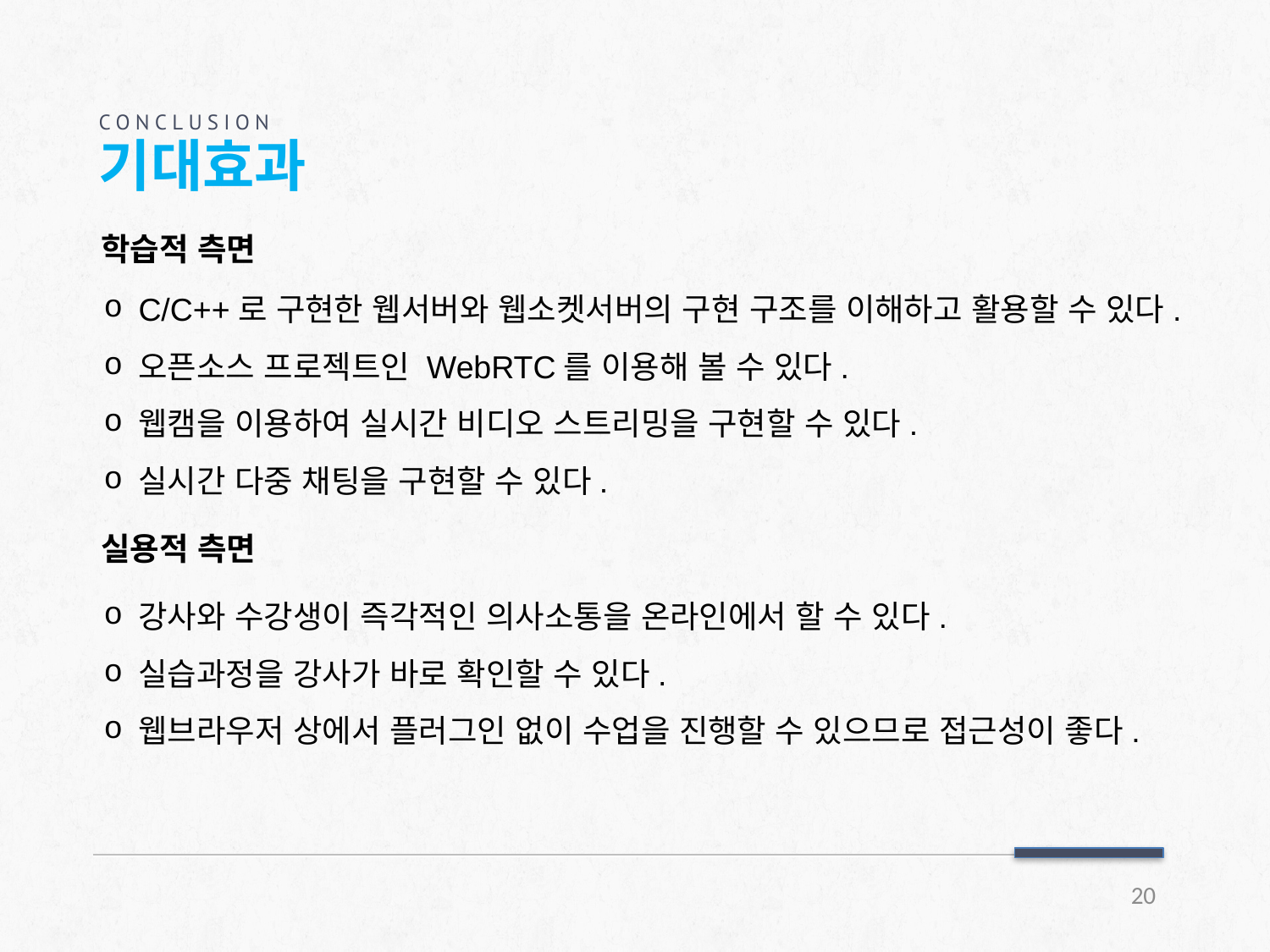

CONCLUSION
기대효과
학습적 측면
C/C++로 구현한 웹서버와 웹소켓서버의 구현 구조를 이해하고 활용할 수 있다.
오픈소스 프로젝트인 WebRTC를 이용해 볼 수 있다.
웹캠을 이용하여 실시간 비디오 스트리밍을 구현할 수 있다.
실시간 다중 채팅을 구현할 수 있다.

실용적 측면
강사와 수강생이 즉각적인 의사소통을 온라인에서 할 수 있다.
실습과정을 강사가 바로 확인할 수 있다.
웹브라우저 상에서 플러그인 없이 수업을 진행할 수 있으므로 접근성이 좋다.
20